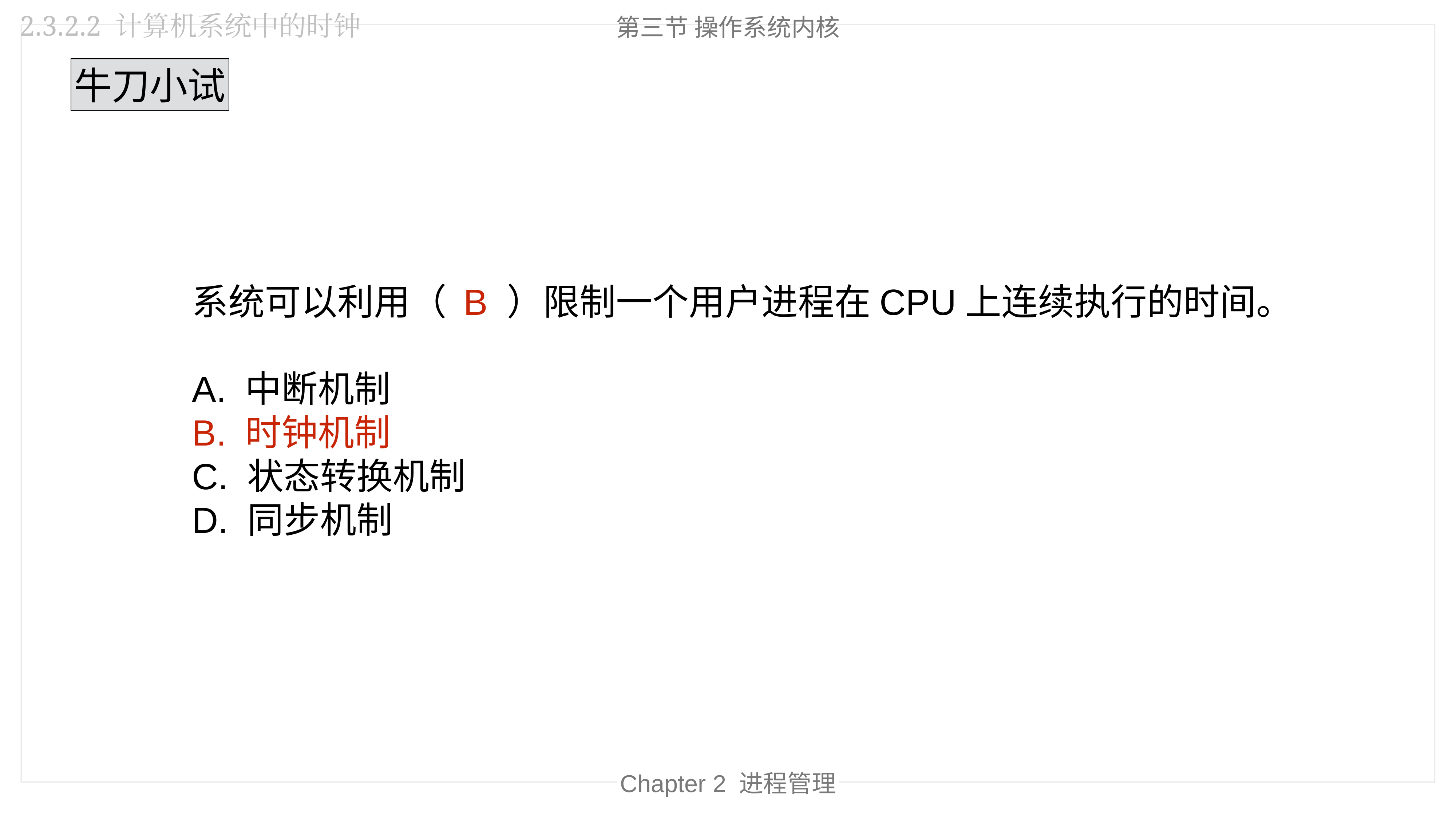

2.3.2.2 计算机系统中的时钟
第三节 操作系统内核
牛刀小试
系统可以利用（ B ）限制一个用户进程在CPU上连续执行的时间。

A. 中断机制
B. 时钟机制
C. 状态转换机制
D. 同步机制
Chapter 2 进程管理